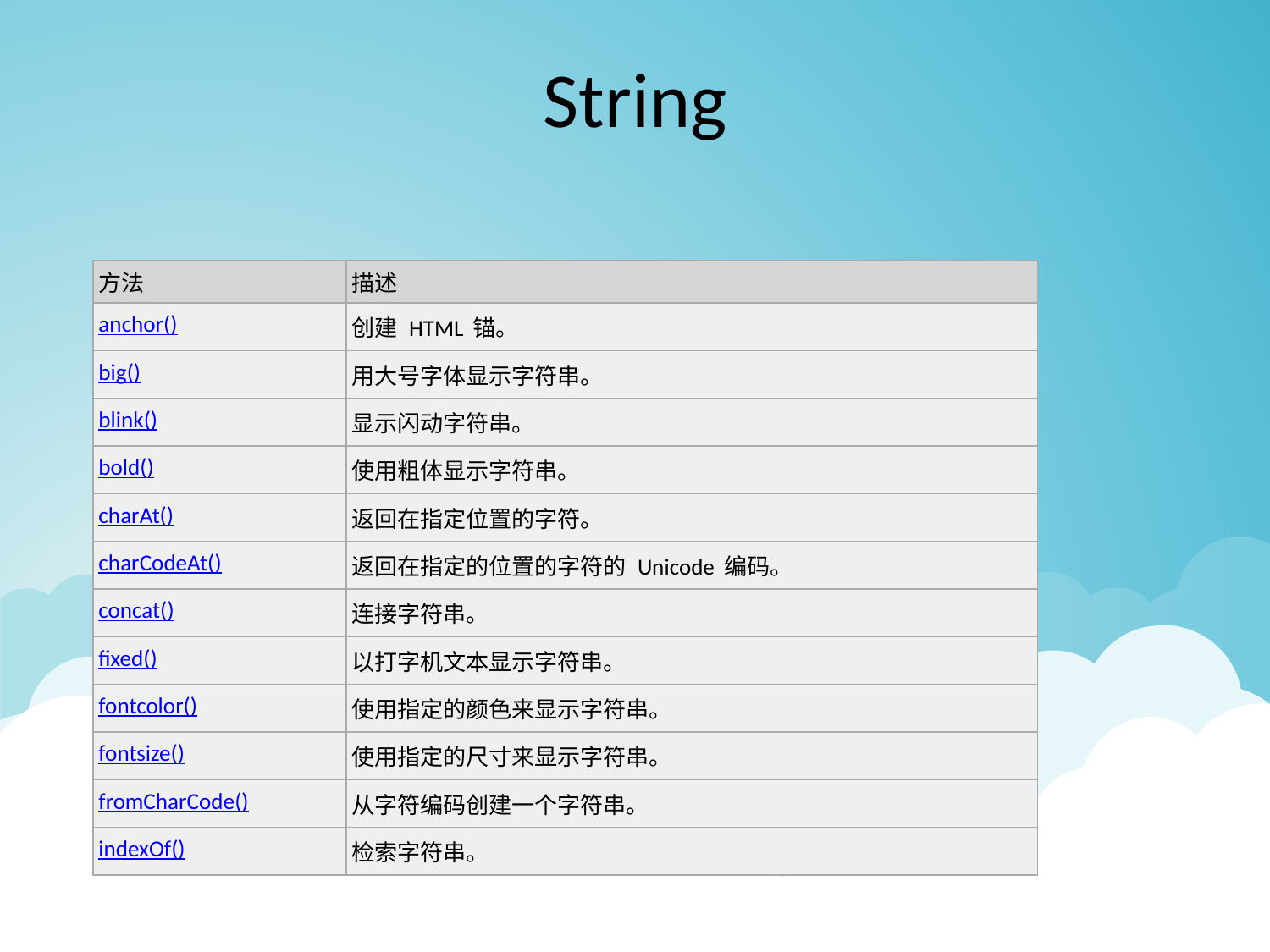

# String

| 方法 | 描述 |
| --- | --- |
| anchor() | 创建 HTML 锚。 |
| big() | 用大号字体显示字符串。 |
| blink() | 显示闪动字符串。 |
| bold() | 使用粗体显示字符串。 |
| charAt() | 返回在指定位置的字符。 |
| charCodeAt() | 返回在指定的位置的字符的 Unicode 编码。 |
| concat() | 连接字符串。 |
| fixed() | 以打字机文本显示字符串。 |
| fontcolor() | 使用指定的颜色来显示字符串。 |
| fontsize() | 使用指定的尺寸来显示字符串。 |
| fromCharCode() | 从字符编码创建一个字符串。 |
| indexOf() | 检索字符串。 |